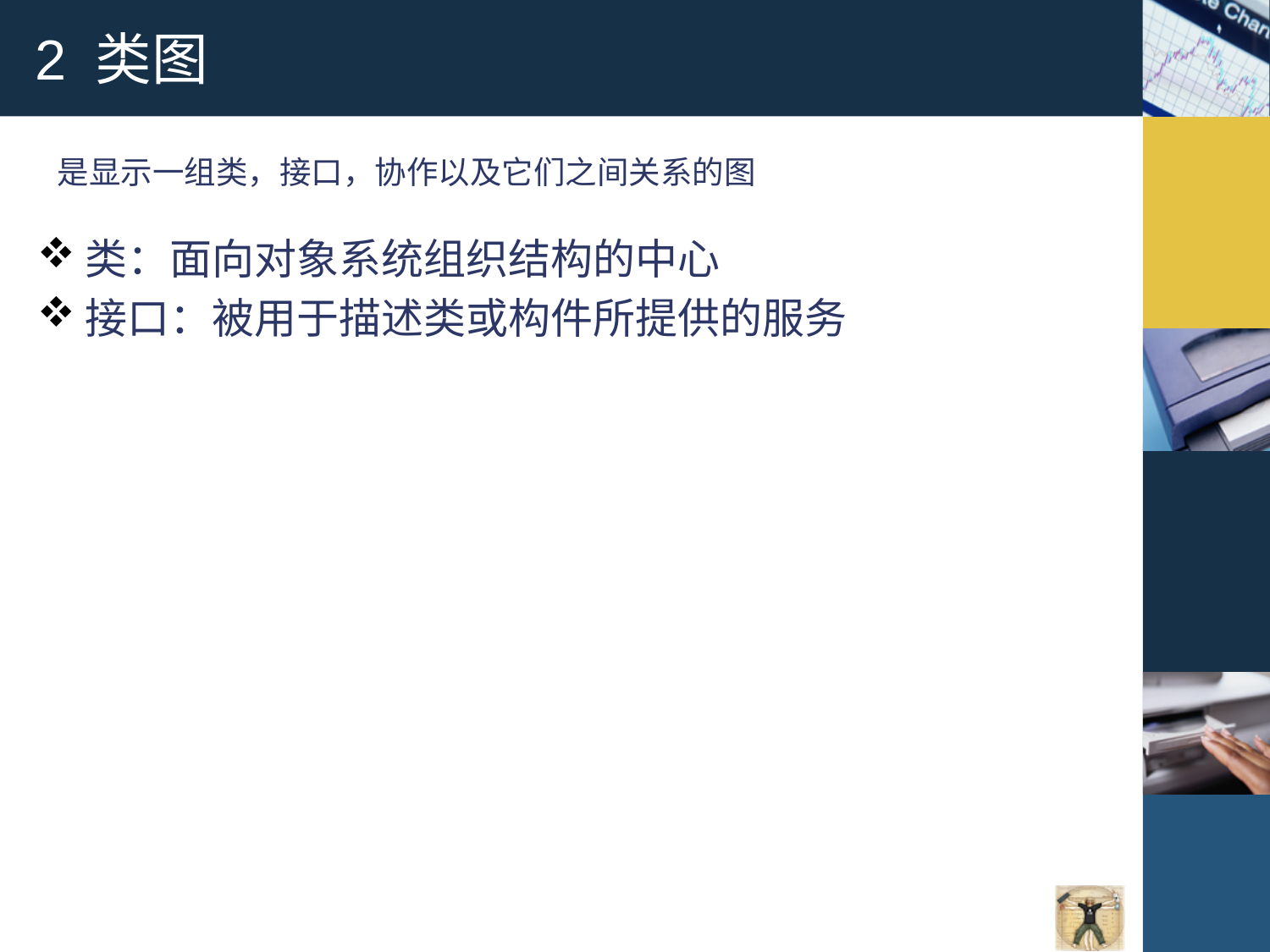

# 2 类图
是显示一组类，接口，协作以及它们之间关系的图
类：面向对象系统组织结构的中心
接口：被用于描述类或构件所提供的服务